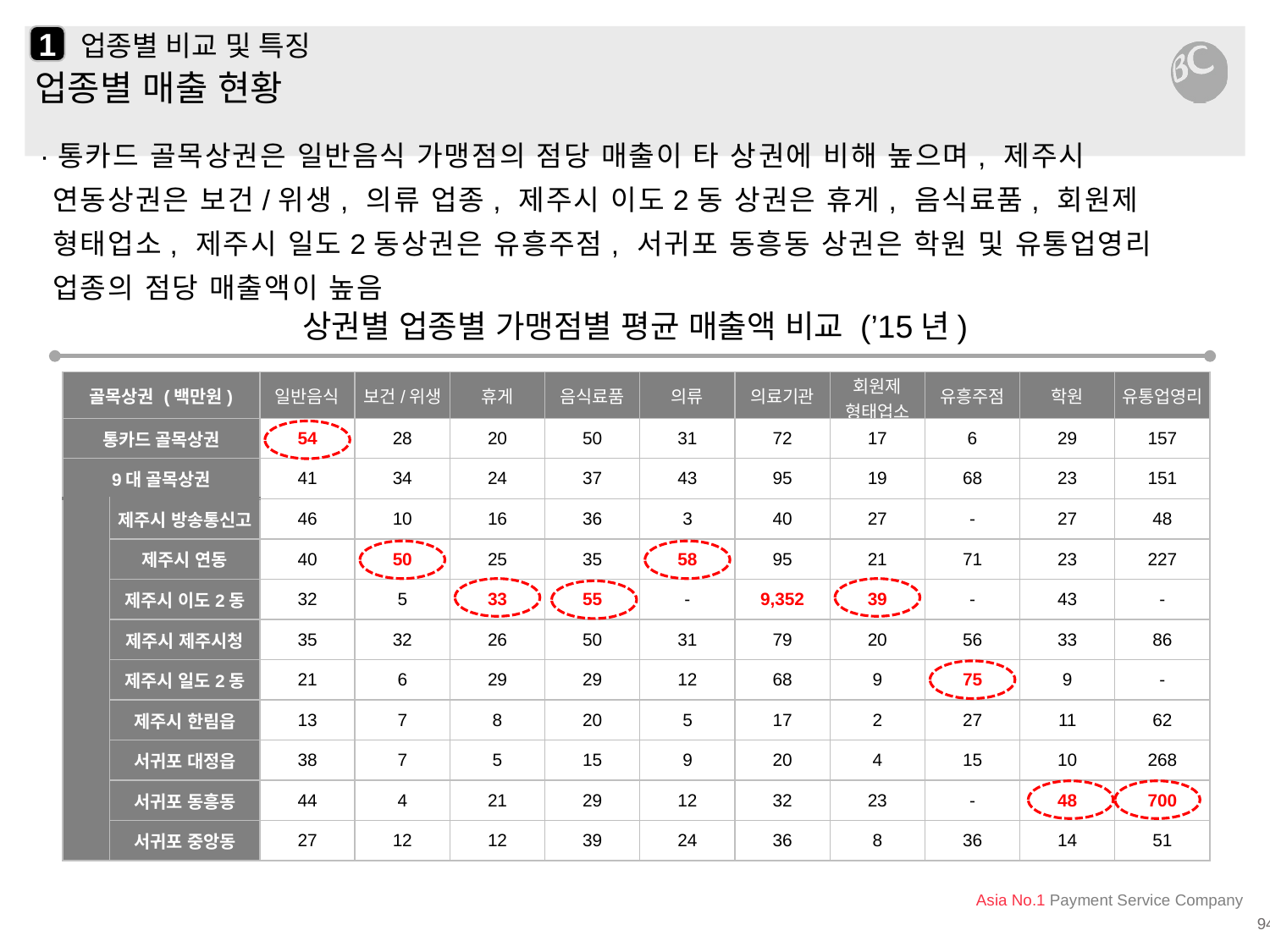

1
# 업종별 비교 및 특징
업종별 매출 현황
·통카드 골목상권은 일반음식 가맹점의 점당 매출이 타 상권에 비해 높으며, 제주시 연동상권은 보건/위생, 의류 업종, 제주시 이도2동 상권은 휴게, 음식료품, 회원제 형태업소, 제주시 일도2동상권은 유흥주점, 서귀포 동흥동 상권은 학원 및 유통업영리 업종의 점당 매출액이 높음
상권별 업종별 가맹점별 평균 매출액 비교 (’15년)
| 골목상권 (백만원) |  | 일반음식 | 보건/위생 | 휴게 | 음식료품 | 의류 | 의료기관 | 회원제 형태업소 | 유흥주점 | 학원 | 유통업영리 |
| --- | --- | --- | --- | --- | --- | --- | --- | --- | --- | --- | --- |
| 통카드 골목상권 |  | 54 | 28 | 20 | 50 | 31 | 72 | 17 | 6 | 29 | 157 |
| 9대 골목상권 |  | 41 | 34 | 24 | 37 | 43 | 95 | 19 | 68 | 23 | 151 |
|  | 제주시 방송통신고 | 46 | 10 | 16 | 36 | 3 | 40 | 27 | - | 27 | 48 |
|  | 제주시 연동 | 40 | 50 | 25 | 35 | 58 | 95 | 21 | 71 | 23 | 227 |
|  | 제주시 이도2동 | 32 | 5 | 33 | 55 | - | 9,352 | 39 | - | 43 | - |
|  | 제주시 제주시청 | 35 | 32 | 26 | 50 | 31 | 79 | 20 | 56 | 33 | 86 |
|  | 제주시 일도2동 | 21 | 6 | 29 | 29 | 12 | 68 | 9 | 75 | 9 | - |
|  | 제주시 한림읍 | 13 | 7 | 8 | 20 | 5 | 17 | 2 | 27 | 11 | 62 |
|  | 서귀포 대정읍 | 38 | 7 | 5 | 15 | 9 | 20 | 4 | 15 | 10 | 268 |
|  | 서귀포 동흥동 | 44 | 4 | 21 | 29 | 12 | 32 | 23 | - | 48 | 700 |
|  | 서귀포 중앙동 | 27 | 12 | 12 | 39 | 24 | 36 | 8 | 36 | 14 | 51 |